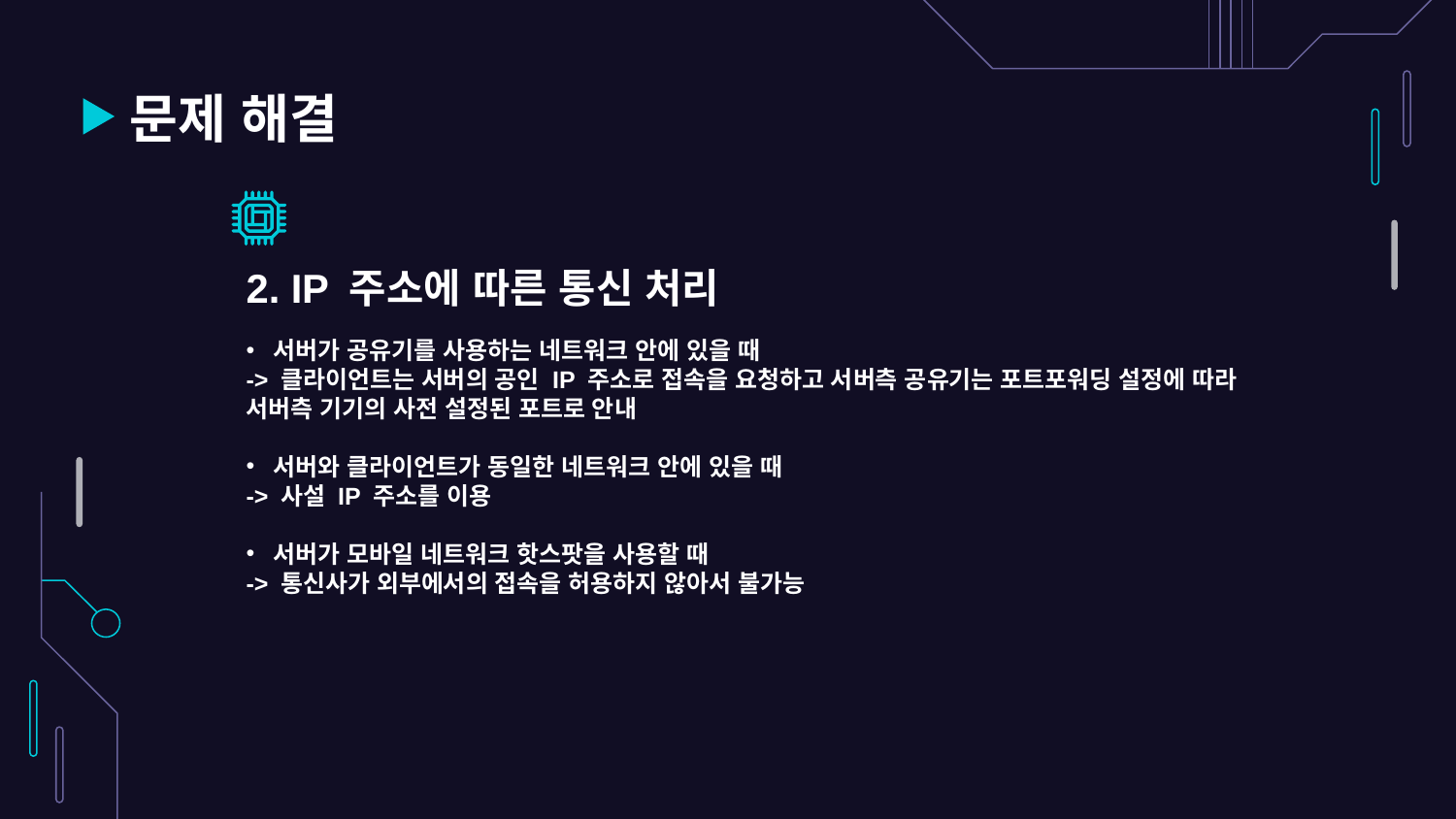

# 문제 해결

2. IP 주소에 따른 통신 처리
서버가 공유기를 사용하는 네트워크 안에 있을 때
-> 클라이언트는 서버의 공인 IP 주소로 접속을 요청하고 서버측 공유기는 포트포워딩 설정에 따라      서버측 기기의 사전 설정된 포트로 안내

서버와 클라이언트가 동일한 네트워크 안에 있을 때
-> 사설 IP 주소를 이용

서버가 모바일 네트워크 핫스팟을 사용할 때
-> 통신사가 외부에서의 접속을 허용하지 않아서 불가능